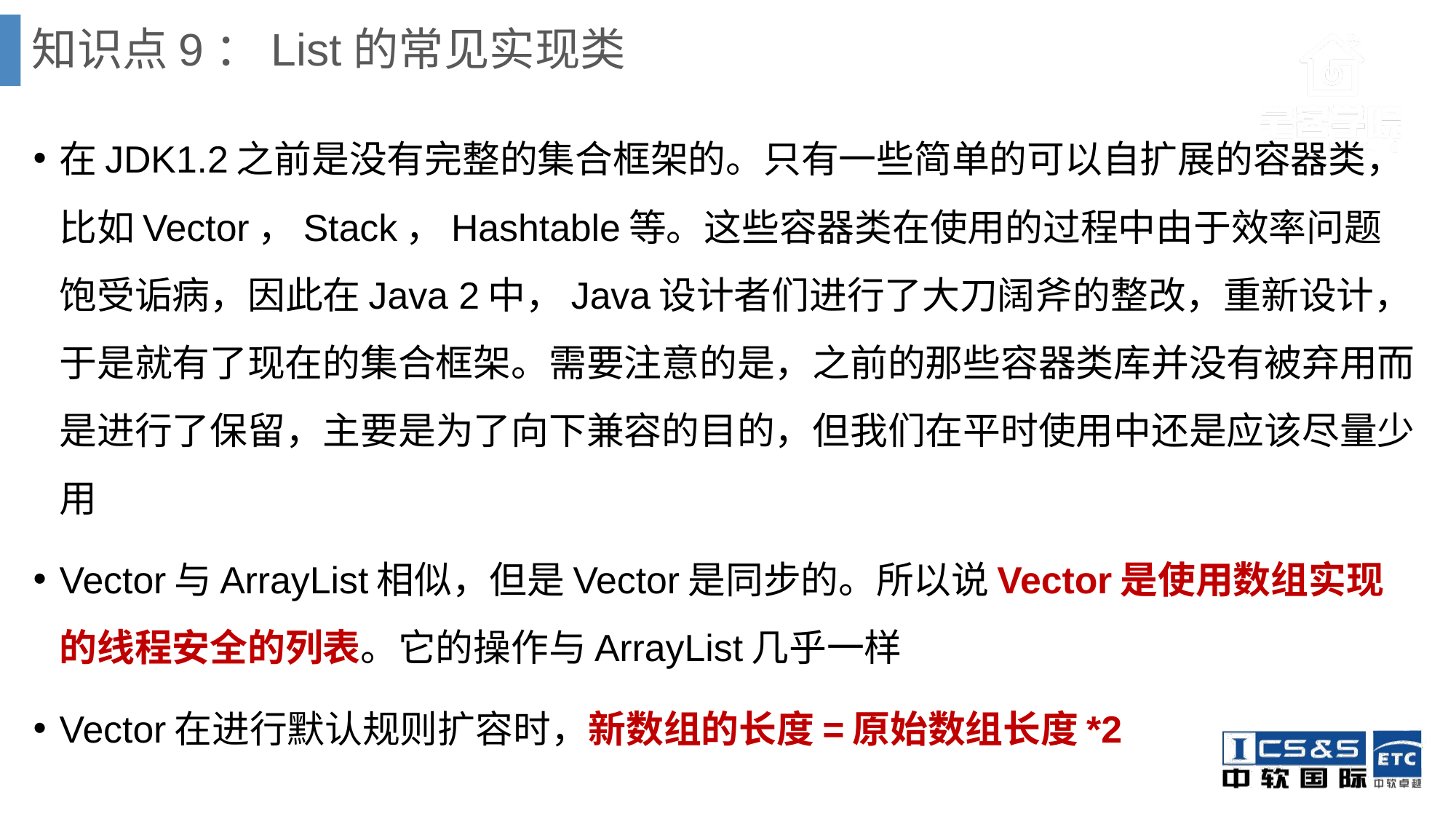

# 知识点9：List的常见实现类
在JDK1.2之前是没有完整的集合框架的。只有一些简单的可以自扩展的容器类，比如Vector，Stack，Hashtable等。这些容器类在使用的过程中由于效率问题饱受诟病，因此在Java 2中，Java设计者们进行了大刀阔斧的整改，重新设计，于是就有了现在的集合框架。需要注意的是，之前的那些容器类库并没有被弃用而是进行了保留，主要是为了向下兼容的目的，但我们在平时使用中还是应该尽量少用
Vector与ArrayList相似，但是Vector是同步的。所以说Vector是使用数组实现的线程安全的列表。它的操作与ArrayList几乎一样
Vector在进行默认规则扩容时，新数组的长度=原始数组长度*2